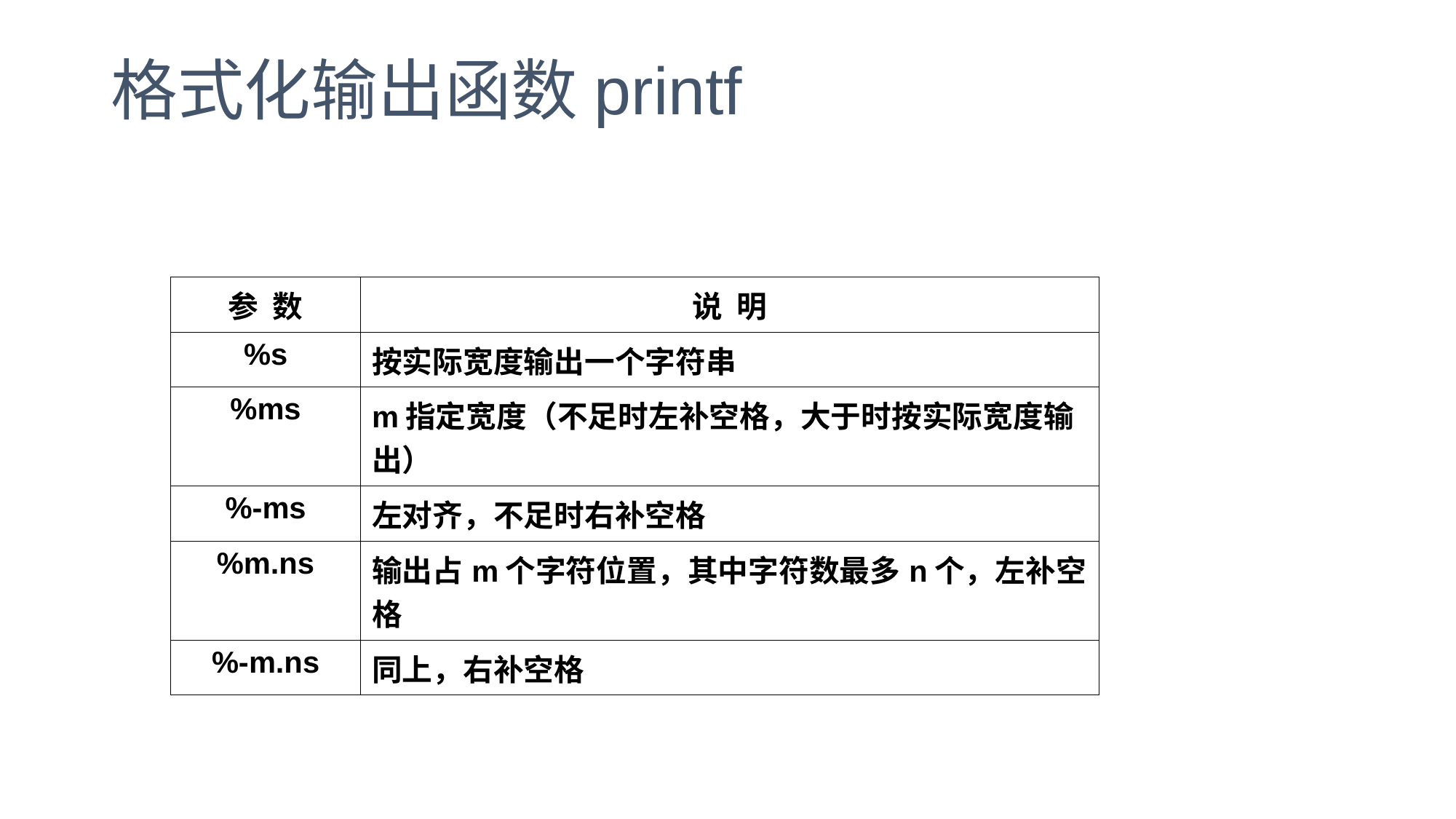

# 格式化输出函数printf
| 参 数 | 说 明 |
| --- | --- |
| %s | 按实际宽度输出一个字符串 |
| %ms | m指定宽度（不足时左补空格，大于时按实际宽度输出） |
| %-ms | 左对齐，不足时右补空格 |
| %m.ns | 输出占m个字符位置，其中字符数最多n个，左补空格 |
| %-m.ns | 同上，右补空格 |